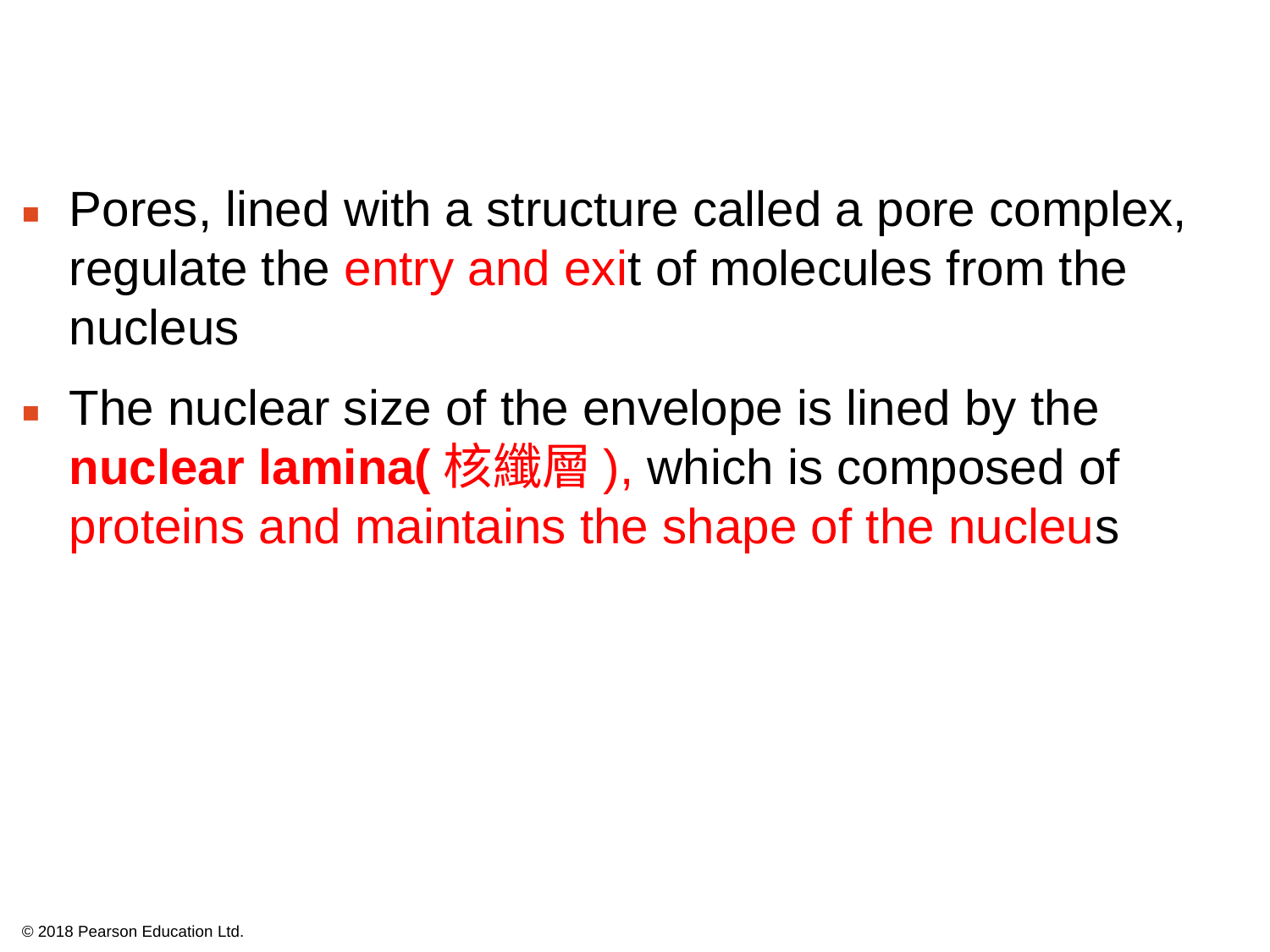

Pores, lined with a structure called a pore complex, regulate the entry and exit of molecules from the nucleus
The nuclear size of the envelope is lined by the nuclear lamina(核纖層), which is composed of proteins and maintains the shape of the nucleus
© 2018 Pearson Education Ltd.